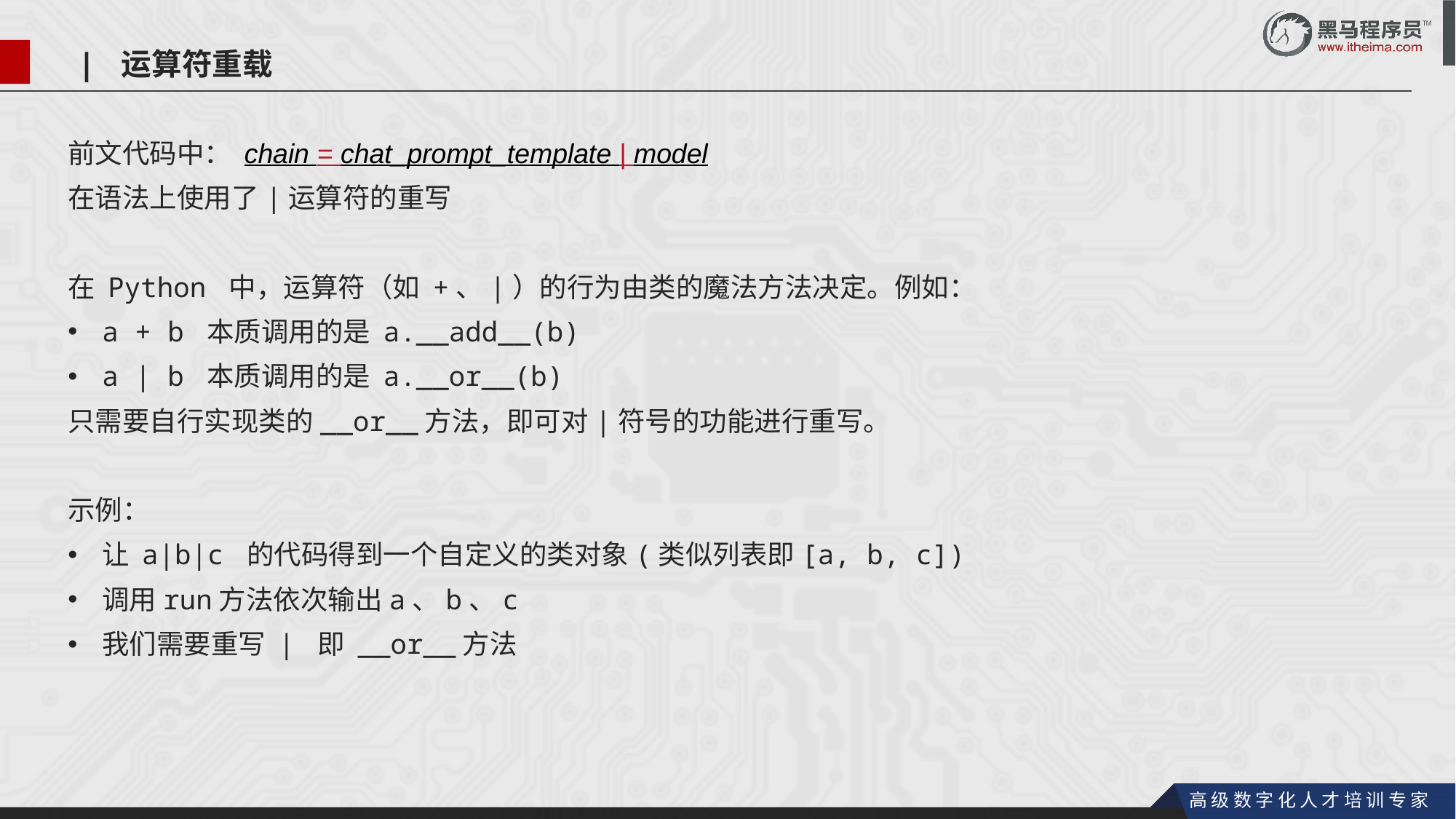

| 运算符重载
前文代码中： chain = chat_prompt_template | model
在语法上使用了|运算符的重写

在 Python 中，运算符（如 +、|）的行为由类的魔法方法决定。例如：
a + b 本质调用的是 a.__add__(b)
a | b 本质调用的是 a.__or__(b)
只需要自行实现类的__or__方法，即可对|符号的功能进行重写。

示例：
让 a|b|c 的代码得到一个自定义的类对象(类似列表即[a, b, c])
调用run方法依次输出a、b、c
我们需要重写 | 即 __or__方法